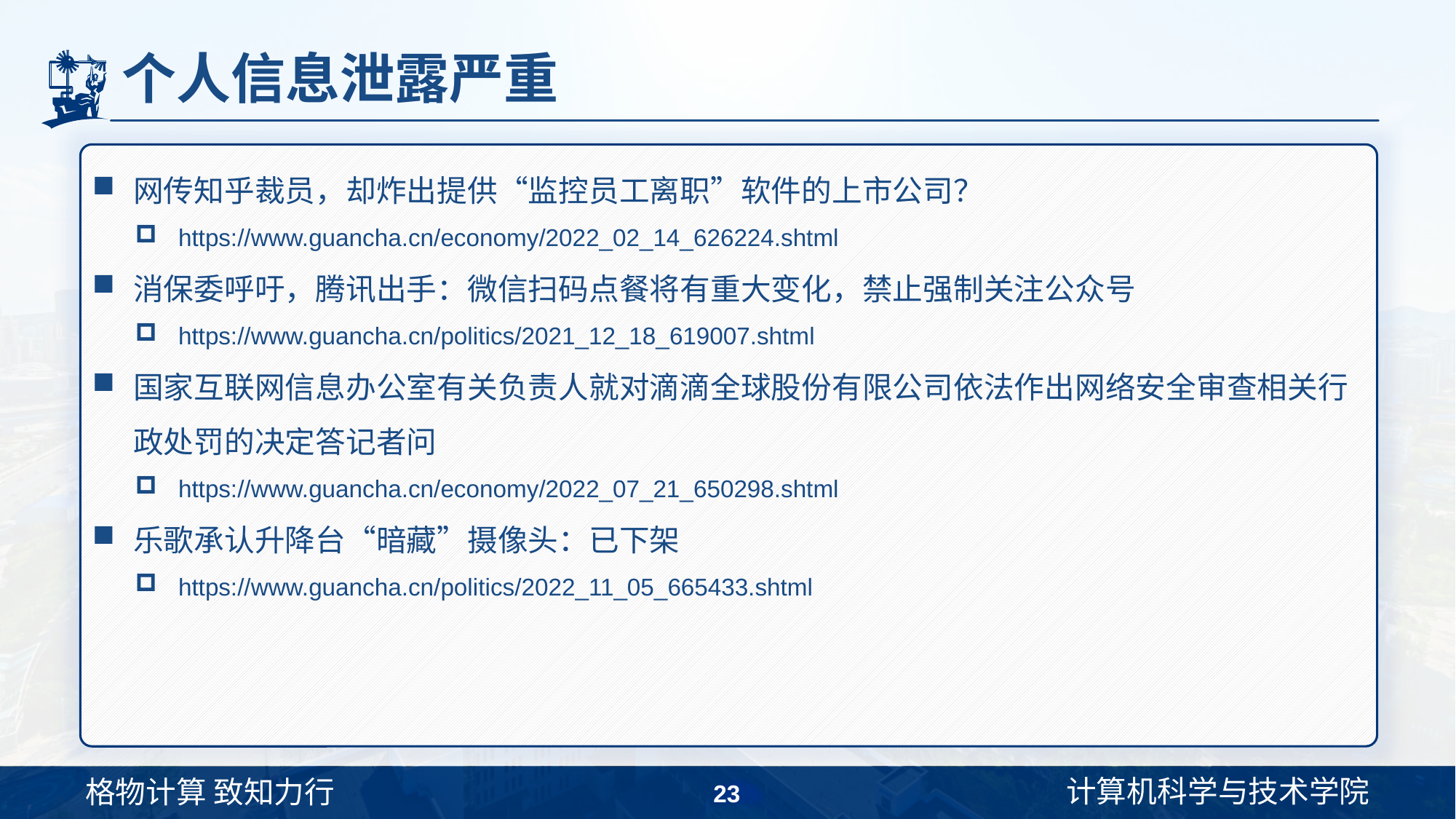

# 个人信息泄露严重
网传知乎裁员，却炸出提供“监控员工离职”软件的上市公司？
https://www.guancha.cn/economy/2022_02_14_626224.shtml
消保委呼吁，腾讯出手：微信扫码点餐将有重大变化，禁止强制关注公众号
https://www.guancha.cn/politics/2021_12_18_619007.shtml
国家互联网信息办公室有关负责人就对滴滴全球股份有限公司依法作出网络安全审查相关行政处罚的决定答记者问
https://www.guancha.cn/economy/2022_07_21_650298.shtml
乐歌承认升降台“暗藏”摄像头：已下架
https://www.guancha.cn/politics/2022_11_05_665433.shtml
23